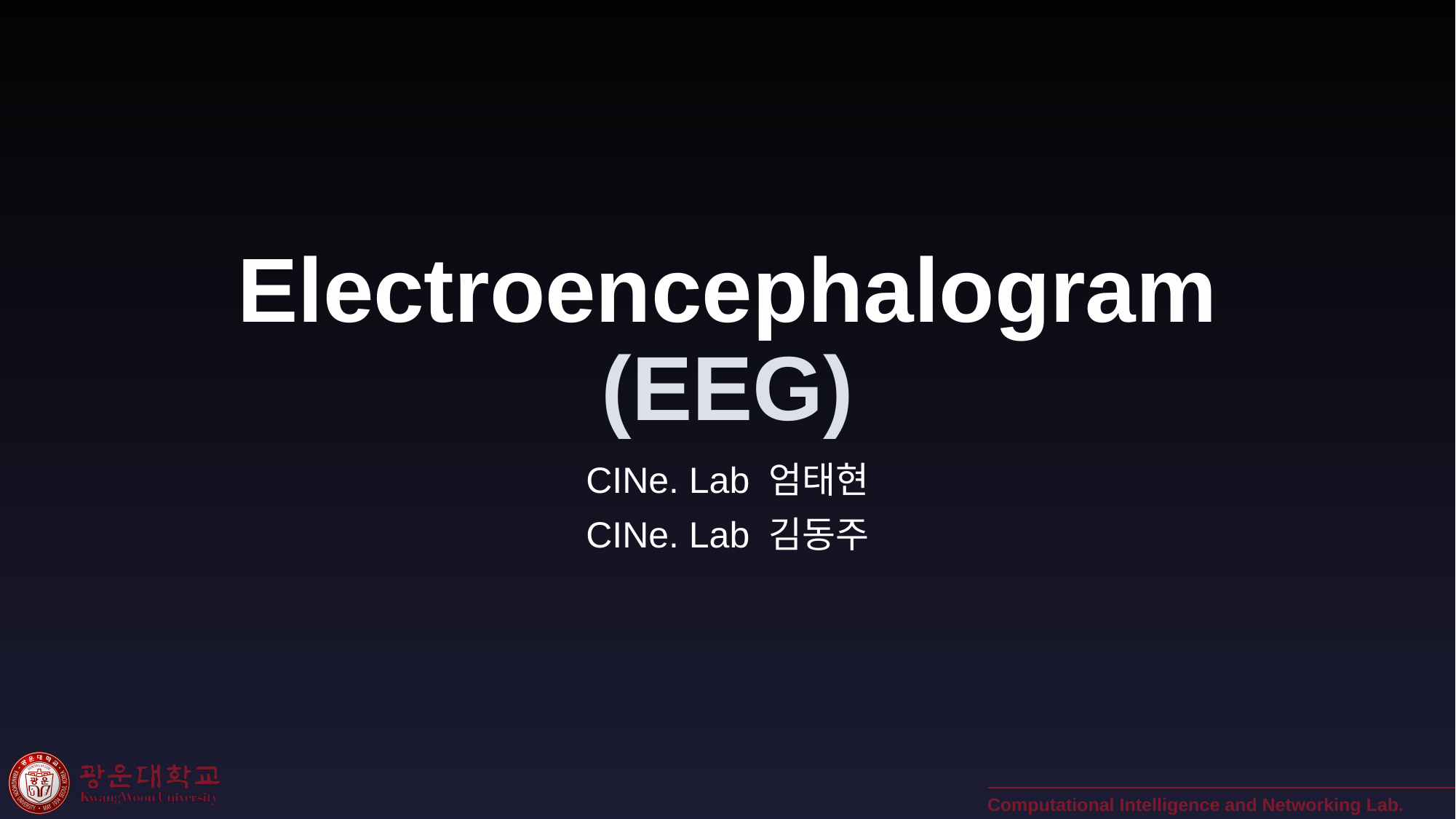

# Electroencephalogram (EEG)
CINe. Lab 엄태현
CINe. Lab 김동주